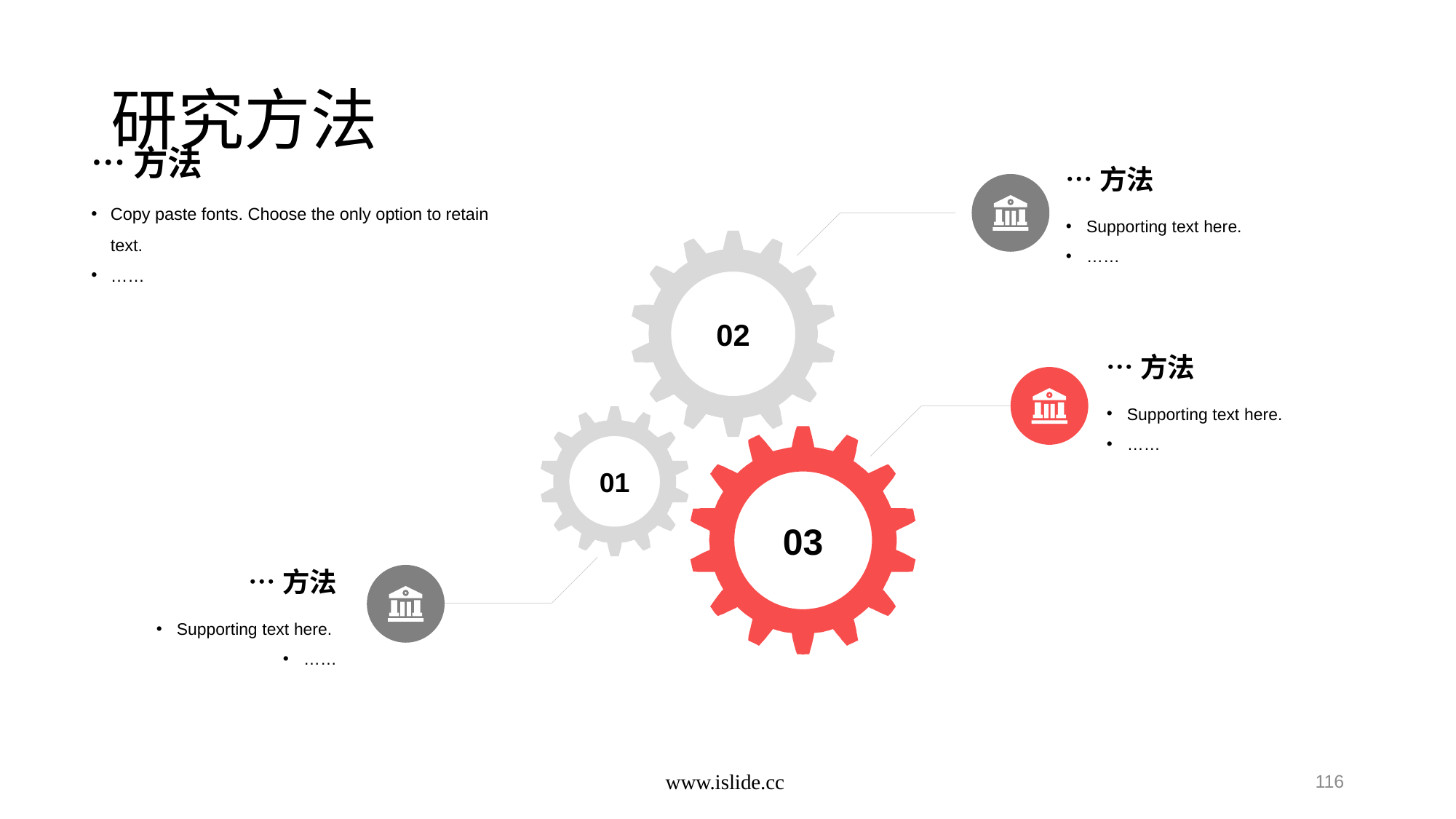

# 研究方法
…方法
…方法

Copy paste fonts. Choose the only option to retain text.
……
Supporting text here.
……

02
…方法

Supporting text here.
……

01
03
…方法

Supporting text here.
……
www.islide.cc
116